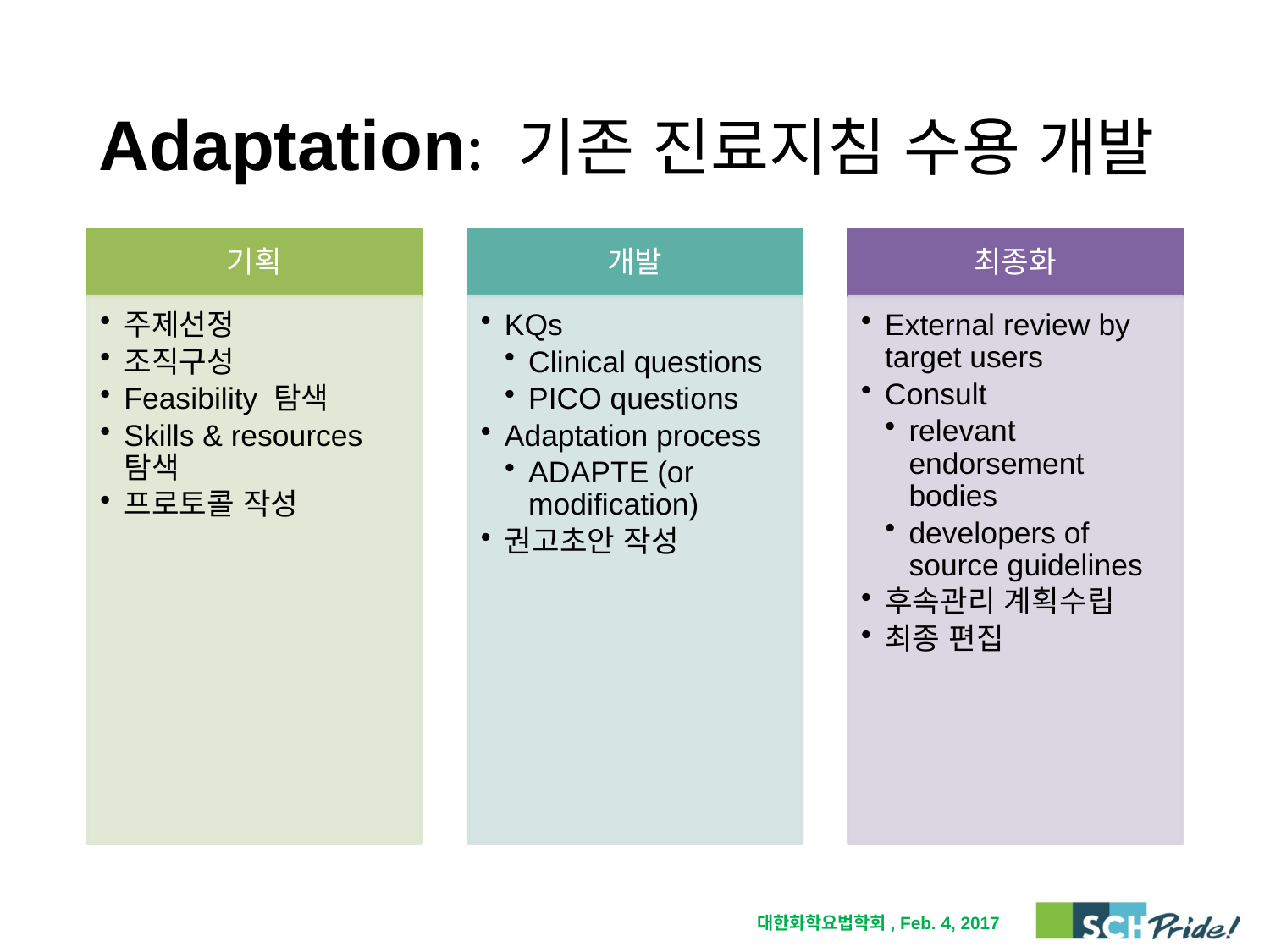

# Adaptation: 기존 진료지침 수용 개발
기획
주제선정
조직구성
Feasibility 탐색
Skills & resources 탐색
프로토콜 작성
개발
KQs
Clinical questions
PICO questions
Adaptation process
ADAPTE (or modification)
권고초안 작성
최종화
External review by target users
Consult
relevant endorsement bodies
developers of source guidelines
후속관리 계획수립
최종 편집